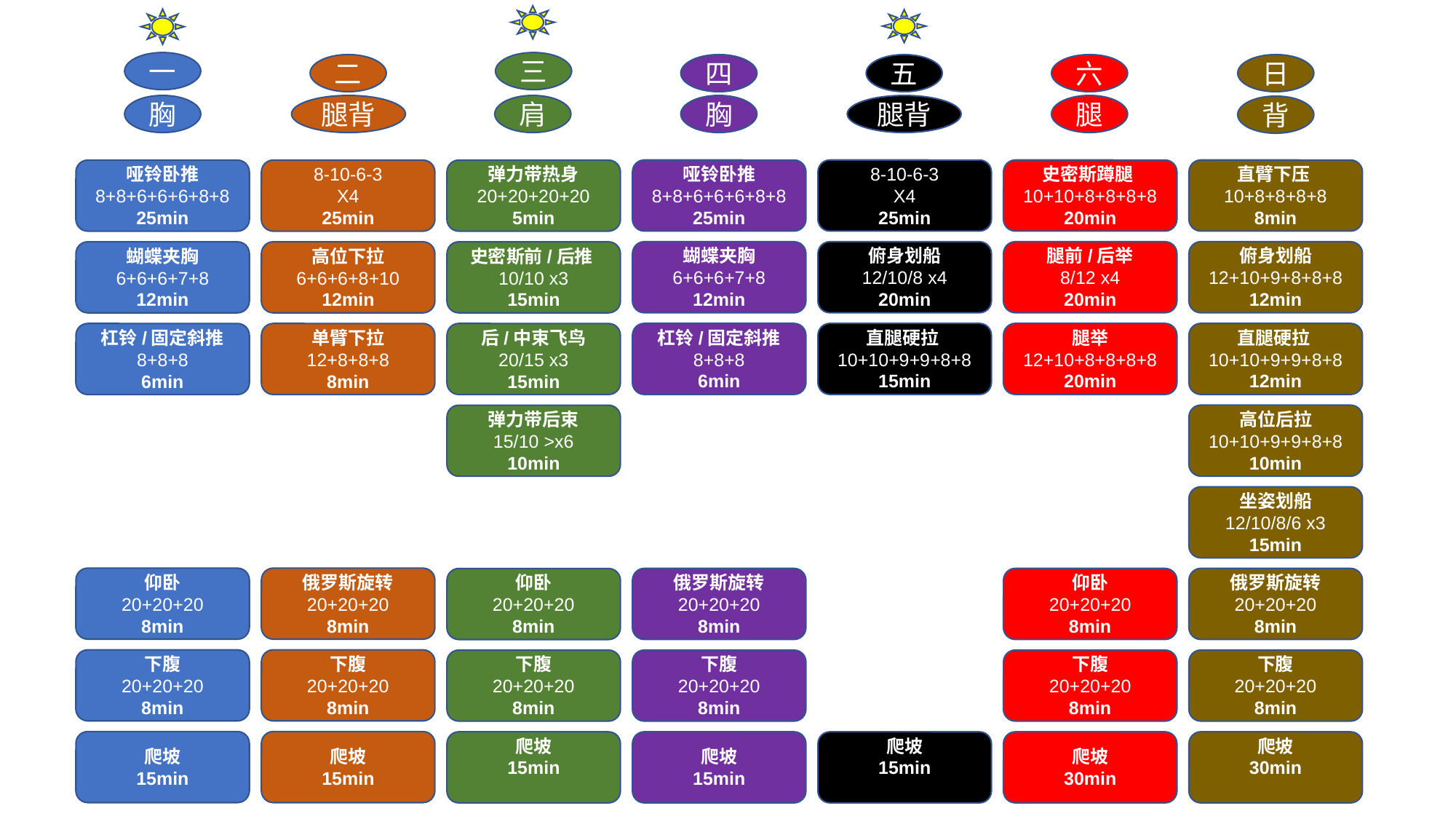

一
三
二
四
五
六
日
胸
腿背
肩
胸
腿背
腿
背
哑铃卧推
8+8+6+6+6+8+8
25min
8-10-6-3
X4
25min
史密斯蹲腿10+10+8+8+8+8
20min
直臂下压10+8+8+8+8
8min
哑铃卧推
8+8+6+6+6+8+8
25min
8-10-6-3
X4
25min
弹力带热身
20+20+20+20
5min
蝴蝶夹胸
6+6+6+7+8
12min
俯身划船
12/10/8 x4
20min
腿前/后举
8/12 x4
20min
俯身划船
12+10+9+8+8+8
12min
蝴蝶夹胸
6+6+6+7+8
12min
高位下拉
6+6+6+8+10
12min
史密斯前/后推10/10 x3
15min
杠铃/固定斜推
8+8+8
6min
直腿硬拉10+10+9+9+8+8
15min
腿举
12+10+8+8+8+8
20min
直腿硬拉10+10+9+9+8+8
12min
杠铃/固定斜推
8+8+8
6min
单臂下拉
12+8+8+8
8min
后/中束飞鸟
20/15 x3
15min
高位后拉
10+10+9+9+8+8
10min
弹力带后束
15/10 >x6
10min
坐姿划船
12/10/8/6 x3
15min
仰卧
20+20+20
8min
俄罗斯旋转
20+20+20
8min
俄罗斯旋转
20+20+20
8min
仰卧
20+20+20
8min
俄罗斯旋转
20+20+20
8min
仰卧
20+20+20
8min
下腹
20+20+20
8min
下腹
20+20+20
8min
下腹
20+20+20
8min
下腹
20+20+20
8min
下腹
20+20+20
8min
下腹
20+20+20
8min
爬坡
15min
爬坡
15min
爬坡
15min

爬坡
15min
爬坡
15min

爬坡
30min
爬坡
30min